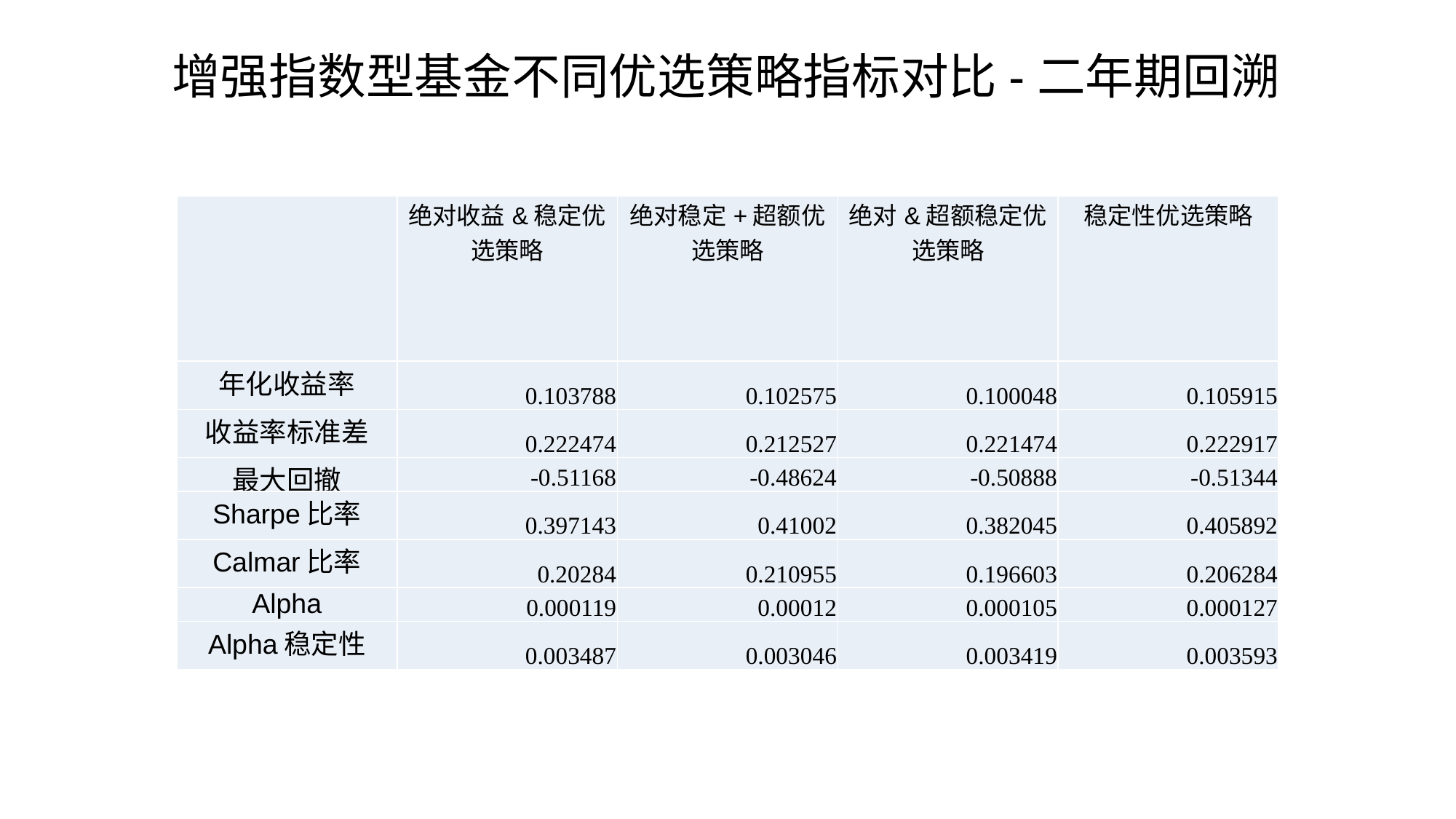

# 增强指数型基金不同优选策略指标对比-二年期回溯
|  | 绝对收益&稳定优选策略 | 绝对稳定+超额优选策略 | 绝对&超额稳定优选策略 | 稳定性优选策略 |
| --- | --- | --- | --- | --- |
| 年化收益率 | 0.103788 | 0.102575 | 0.100048 | 0.105915 |
| 收益率标准差 | 0.222474 | 0.212527 | 0.221474 | 0.222917 |
| 最大回撤 | -0.51168 | -0.48624 | -0.50888 | -0.51344 |
| Sharpe比率 | 0.397143 | 0.41002 | 0.382045 | 0.405892 |
| Calmar比率 | 0.20284 | 0.210955 | 0.196603 | 0.206284 |
| Alpha | 0.000119 | 0.00012 | 0.000105 | 0.000127 |
| Alpha稳定性 | 0.003487 | 0.003046 | 0.003419 | 0.003593 |